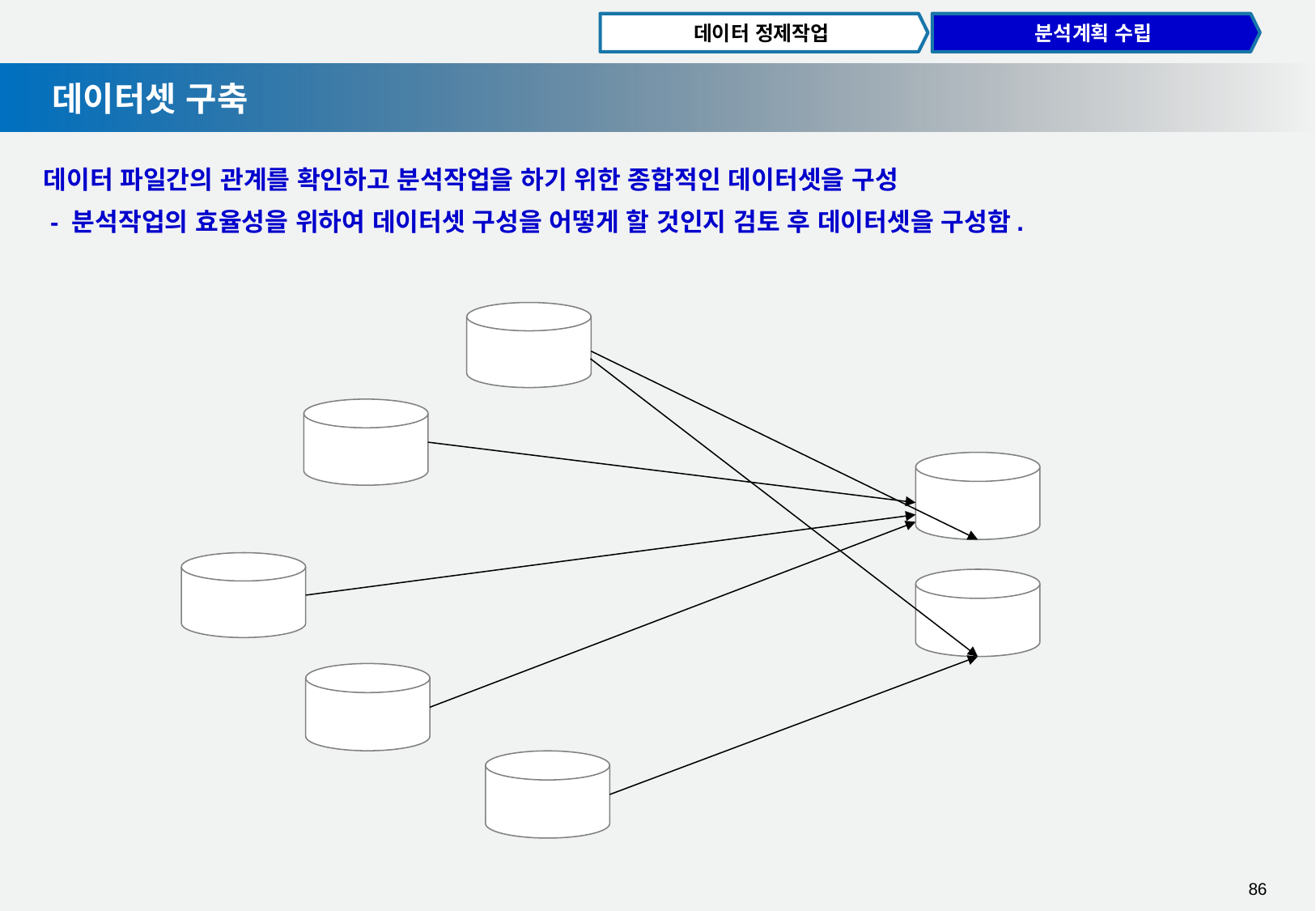

데이터 정제작업
분석계획 수립

데이터셋 구축
데이터 파일간의 관계를 확인하고 분석작업을 하기 위한 종합적인 데이터셋을 구성
 - 분석작업의 효율성을 위하여 데이터셋 구성을 어떻게 할 것인지 검토 후 데이터셋을 구성함.

86